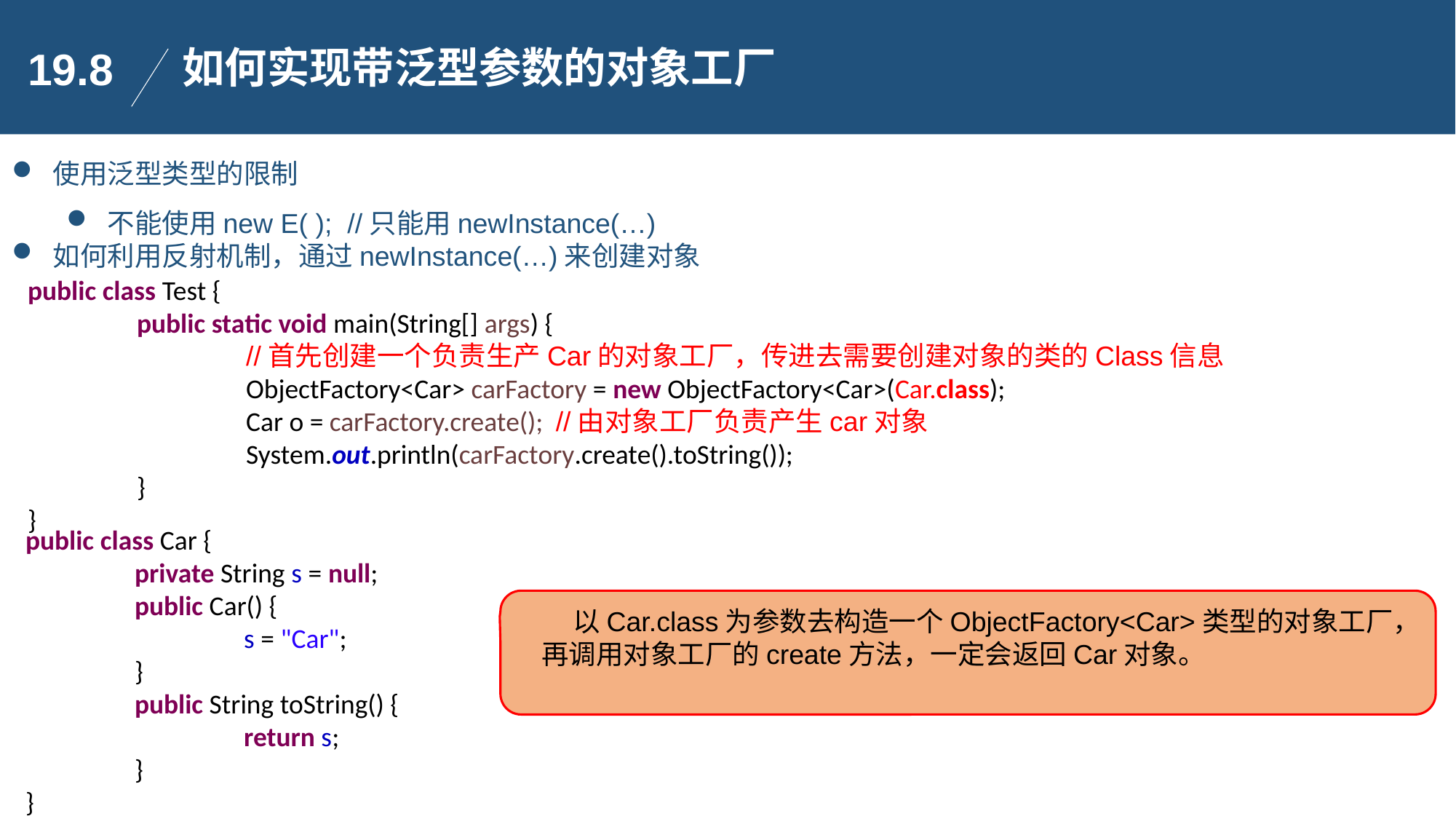

如何实现带泛型参数的对象工厂
19.8
使用泛型类型的限制
不能使用new E( );  //只能用newInstance(…)
如何利用反射机制，通过newInstance(…)来创建对象
public class Test {
	public static void main(String[] args) {
		//首先创建一个负责生产Car的对象工厂，传进去需要创建对象的类的Class信息
		ObjectFactory<Car> carFactory = new ObjectFactory<Car>(Car.class);
		Car o = carFactory.create();  //由对象工厂负责产生car对象
		System.out.println(carFactory.create().toString());
	}
}
public class Car {
	private String s = null;
	public Car() {
		s = "Car";
	}
	public String toString() {
		return s;
	}
}

    以Car.class为参数去构造一个ObjectFactory<Car>类型的对象工厂，再调用对象工厂的create方法，一定会返回Car对象。